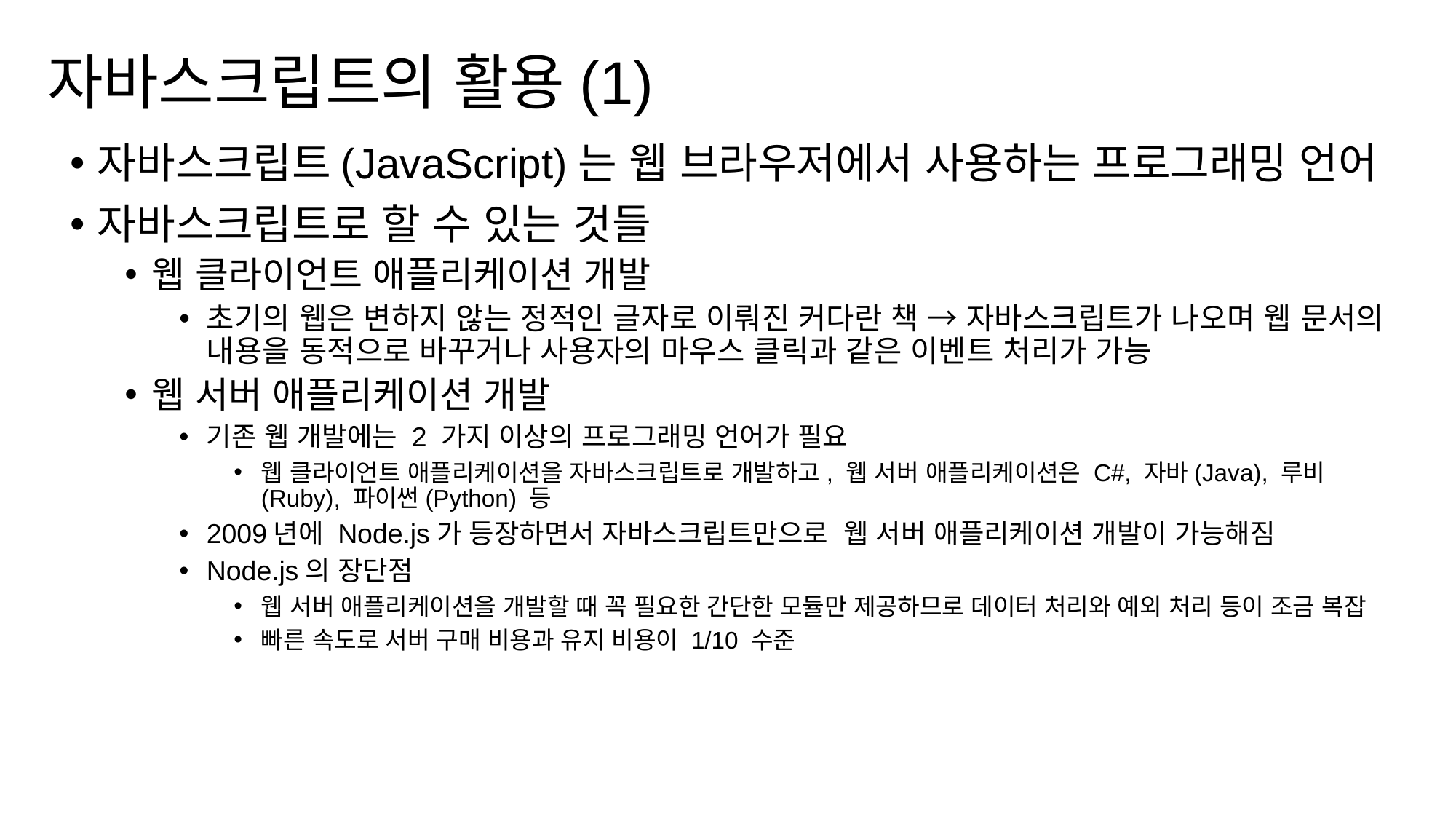

자바스크립트의 활용(1)
자바스크립트(JavaScript)는 웹 브라우저에서 사용하는 프로그래밍 언어
자바스크립트로 할 수 있는 것들
웹 클라이언트 애플리케이션 개발
초기의 웹은 변하지 않는 정적인 글자로 이뤄진 커다란 책 → 자바스크립트가 나오며 웹 문서의 내용을 동적으로 바꾸거나 사용자의 마우스 클릭과 같은 이벤트 처리가 가능
웹 서버 애플리케이션 개발
기존 웹 개발에는 2 가지 이상의 프로그래밍 언어가 필요
웹 클라이언트 애플리케이션을 자바스크립트로 개발하고, 웹 서버 애플리케이션은 C#, 자바(Java), 루비(Ruby), 파이썬(Python) 등
2009년에 Node.js가 등장하면서 자바스크립트만으로  웹 서버 애플리케이션 개발이 가능해짐
Node.js의 장단점
웹 서버 애플리케이션을 개발할 때 꼭 필요한 간단한 모듈만 제공하므로 데이터 처리와 예외 처리 등이 조금 복잡
빠른 속도로 서버 구매 비용과 유지 비용이 1/10 수준